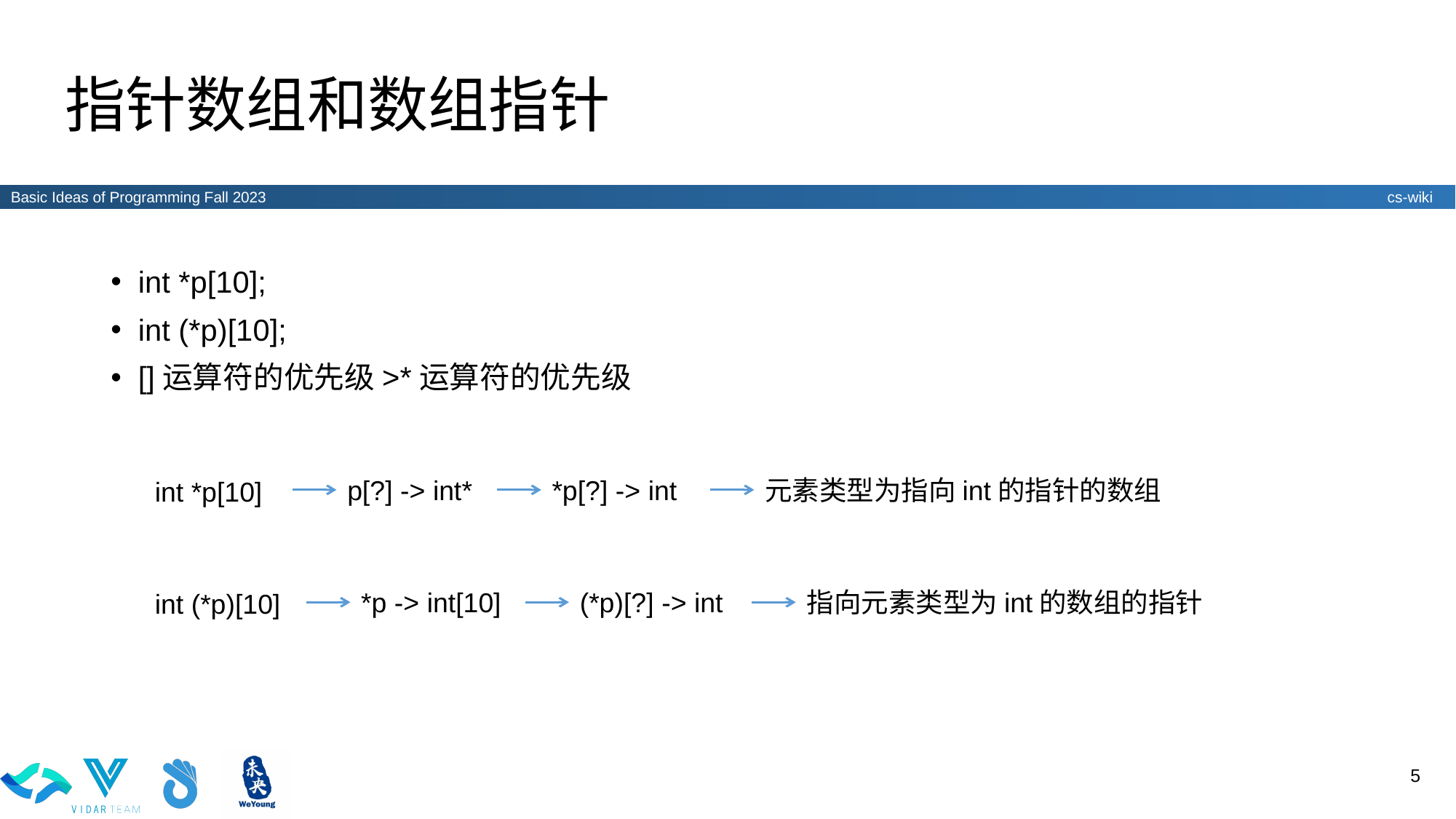

# 指针数组和数组指针
int *p[10];
int (*p)[10];
[]运算符的优先级>*运算符的优先级

p[?] -> int*
*p[?] -> int
元素类型为指向int的指针的数组
int *p[10]
*p -> int[10]
(*p)[?] -> int
指向元素类型为int的数组的指针
int (*p)[10]